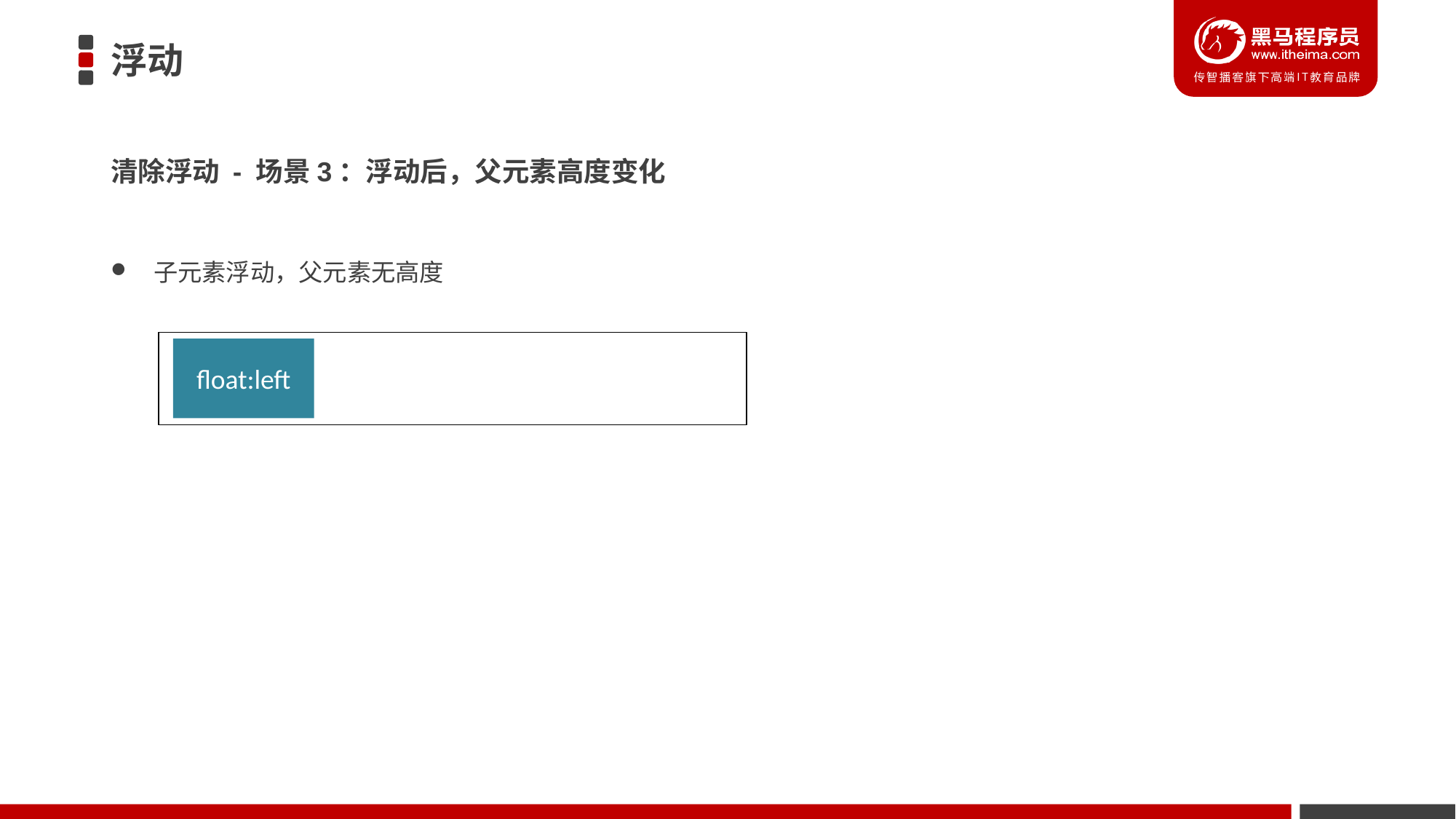

# 浮动
清除浮动 - 场景3：浮动后，父元素高度变化
子元素浮动，父元素无高度

float:left